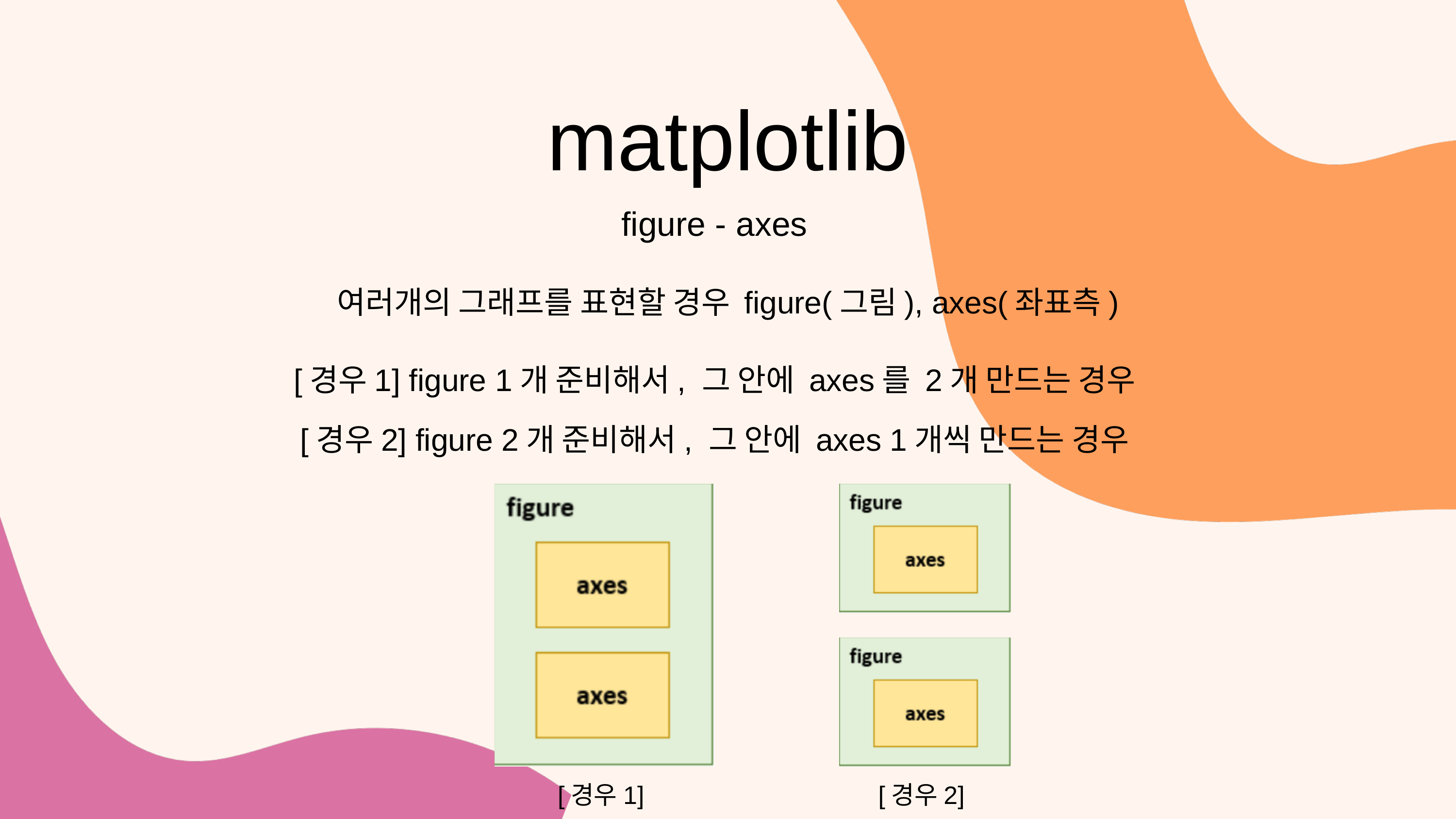

matplotlib
figure - axes

여러개의 그래프를 표현할 경우 figure(그림), axes(좌표측)
[경우1] figure 1개 준비해서, 그 안에 axes를 2개 만드는 경우
[경우2] figure 2개 준비해서, 그 안에 axes 1개씩 만드는 경우

[경우1]
[경우2]